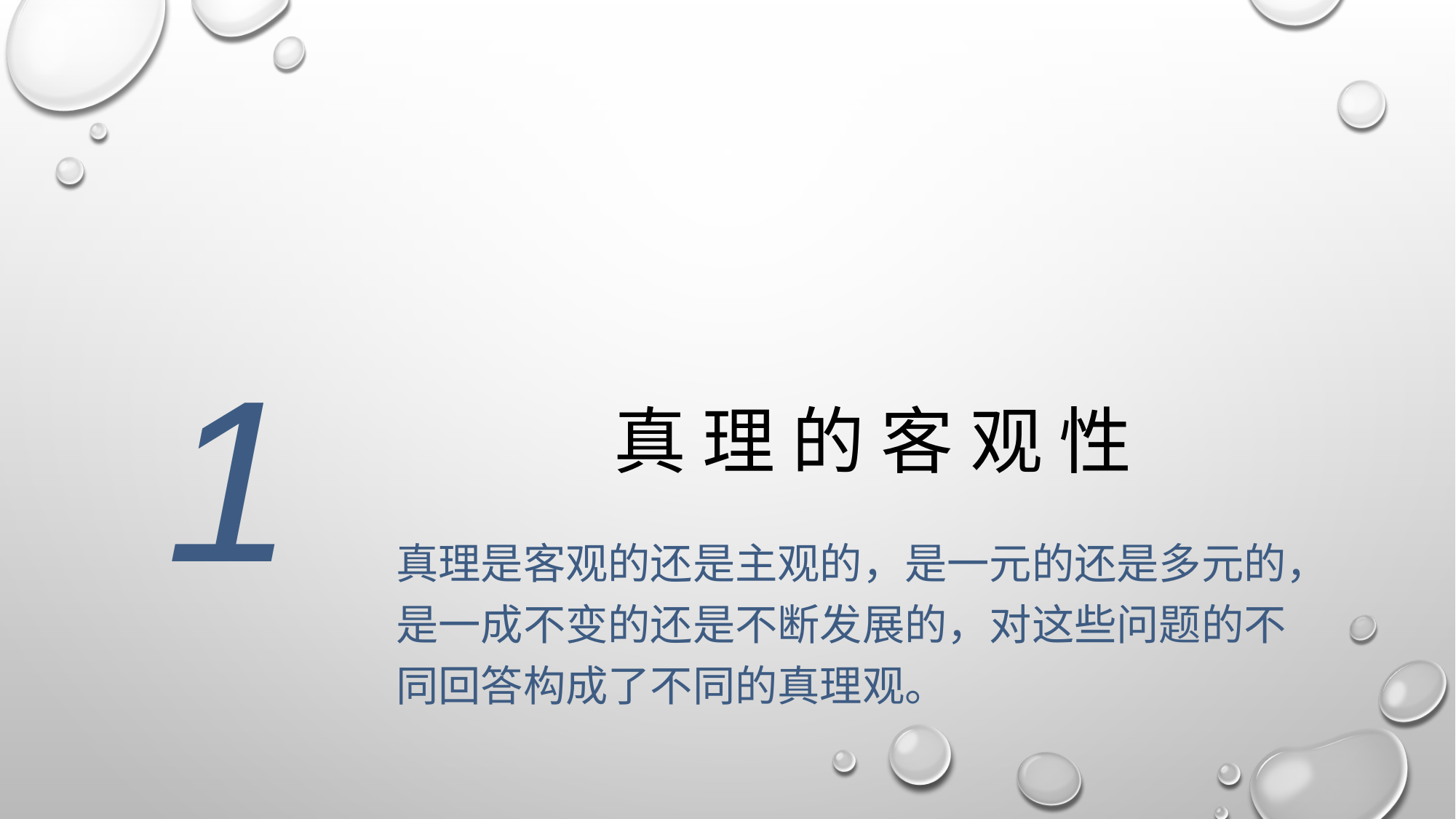

1
# 真 理 的 客 观 性
真理是客观的还是主观的，是一元的还是多元的，是一成不变的还是不断发展的，对这些问题的不同回答构成了不同的真理观。